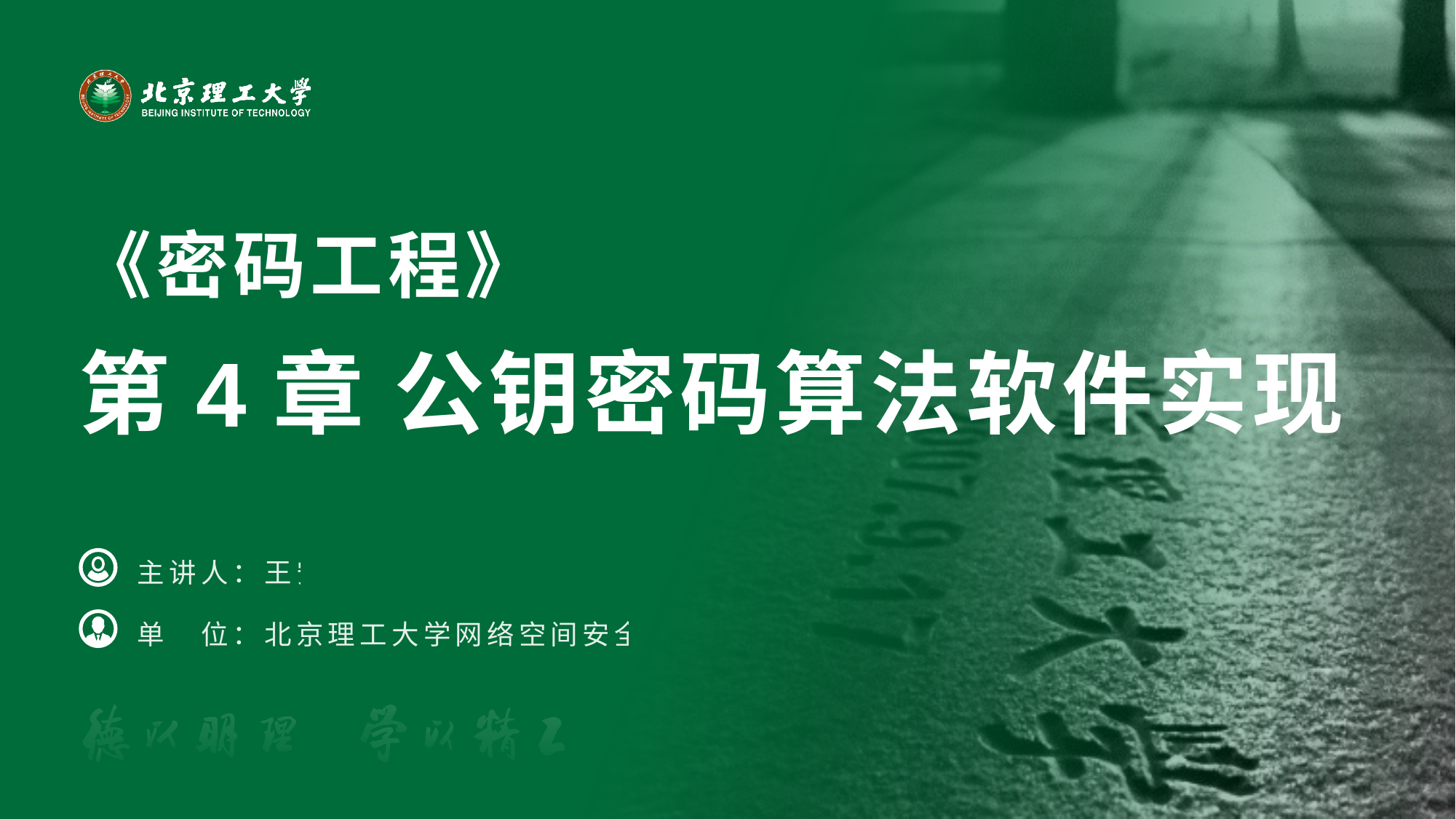

《密码工程》
第4章 公钥密码算法软件实现

主讲人：王安

单　位：北京理工大学网络空间安全学院